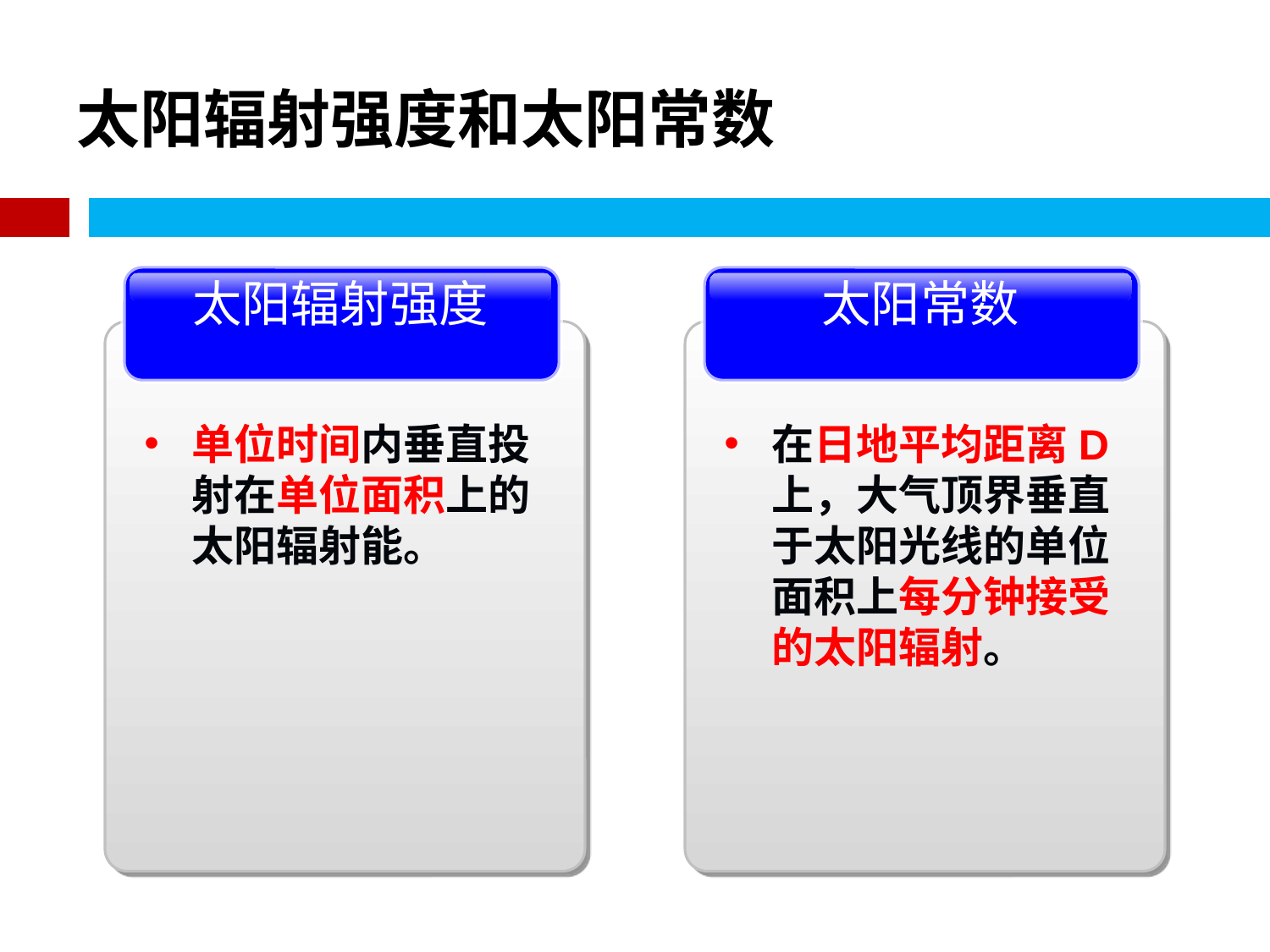

# 太阳辐射强度和太阳常数

太阳常数

在日地平均距离D上，大气顶界垂直于太阳光线的单位面积上每分钟接受的太阳辐射。

太阳辐射强度

单位时间内垂直投射在单位面积上的太阳辐射能。